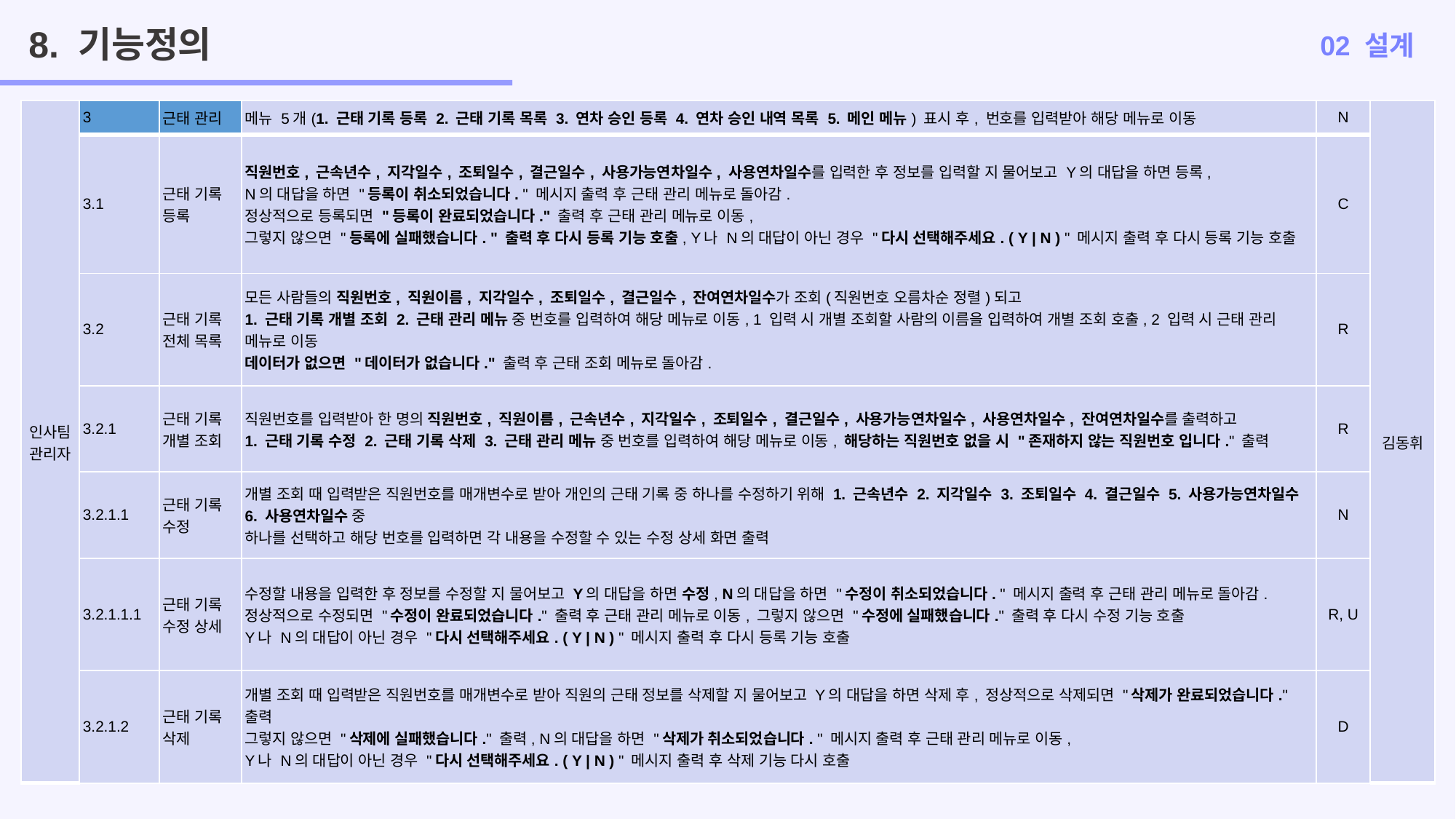

8. 기능정의
02 설계

| 인사팀 관리자 | 3 | 근태 관리 | 메뉴 5개(1. 근태 기록 등록 2. 근태 기록 목록 3. 연차 승인 등록 4. 연차 승인 내역 목록 5. 메인 메뉴) 표시 후, 번호를 입력받아 해당 메뉴로 이동 | N | 김동휘 |
| --- | --- | --- | --- | --- | --- |
|  | 3.1 | 근태 기록 등록 | 직원번호, 근속년수, 지각일수, 조퇴일수, 결근일수, 사용가능연차일수, 사용연차일수를 입력한 후 정보를 입력할 지 물어보고 Y의 대답을 하면 등록, N의 대답을 하면 "등록이 취소되었습니다. " 메시지 출력 후 근태 관리 메뉴로 돌아감. 정상적으로 등록되면 "등록이 완료되었습니다." 출력 후 근태 관리 메뉴로 이동, 그렇지 않으면 "등록에 실패했습니다. " 출력 후 다시 등록 기능 호출, Y나 N의 대답이 아닌 경우 "다시 선택해주세요. ( Y | N ) " 메시지 출력 후 다시 등록 기능 호출 | C |  |
|  | 3.2 | 근태 기록 전체 목록 | 모든 사람들의 직원번호, 직원이름, 지각일수, 조퇴일수, 결근일수, 잔여연차일수가 조회(직원번호 오름차순 정렬)되고 1. 근태 기록 개별 조회 2. 근태 관리 메뉴 중 번호를 입력하여 해당 메뉴로 이동, 1 입력 시 개별 조회할 사람의 이름을 입력하여 개별 조회 호출, 2 입력 시 근태 관리 메뉴로 이동 데이터가 없으면 "데이터가 없습니다." 출력 후 근태 조회 메뉴로 돌아감. | R |  |
|  | 3.2.1 | 근태 기록 개별 조회 | 직원번호를 입력받아 한 명의 직원번호, 직원이름, 근속년수, 지각일수, 조퇴일수, 결근일수, 사용가능연차일수, 사용연차일수, 잔여연차일수를 출력하고 1. 근태 기록 수정 2. 근태 기록 삭제 3. 근태 관리 메뉴 중 번호를 입력하여 해당 메뉴로 이동, 해당하는 직원번호 없을 시 "존재하지 않는 직원번호 입니다." 출력 | R |  |
|  | 3.2.1.1 | 근태 기록 수정 | 개별 조회 때 입력받은 직원번호를 매개변수로 받아 개인의 근태 기록 중 하나를 수정하기 위해 1. 근속년수 2. 지각일수 3. 조퇴일수 4. 결근일수 5. 사용가능연차일수 6. 사용연차일수 중 하나를 선택하고 해당 번호를 입력하면 각 내용을 수정할 수 있는 수정 상세 화면 출력 | N |  |
|  | 3.2.1.1.1 | 근태 기록 수정 상세 | 수정할 내용을 입력한 후 정보를 수정할 지 물어보고 Y의 대답을 하면 수정, N의 대답을 하면 "수정이 취소되었습니다. " 메시지 출력 후 근태 관리 메뉴로 돌아감. 정상적으로 수정되면 "수정이 완료되었습니다." 출력 후 근태 관리 메뉴로 이동, 그렇지 않으면 "수정에 실패했습니다." 출력 후 다시 수정 기능 호출 Y나 N의 대답이 아닌 경우 "다시 선택해주세요. ( Y | N ) " 메시지 출력 후 다시 등록 기능 호출 | R, U |  |
|  | 3.2.1.2 | 근태 기록 삭제 | 개별 조회 때 입력받은 직원번호를 매개변수로 받아 직원의 근태 정보를 삭제할 지 물어보고 Y의 대답을 하면 삭제 후, 정상적으로 삭제되면 "삭제가 완료되었습니다." 출력 그렇지 않으면 "삭제에 실패했습니다." 출력, N의 대답을 하면 "삭제가 취소되었습니다. " 메시지 출력 후 근태 관리 메뉴로 이동, Y나 N의 대답이 아닌 경우 "다시 선택해주세요. ( Y | N ) " 메시지 출력 후 삭제 기능 다시 호출 | D |  |